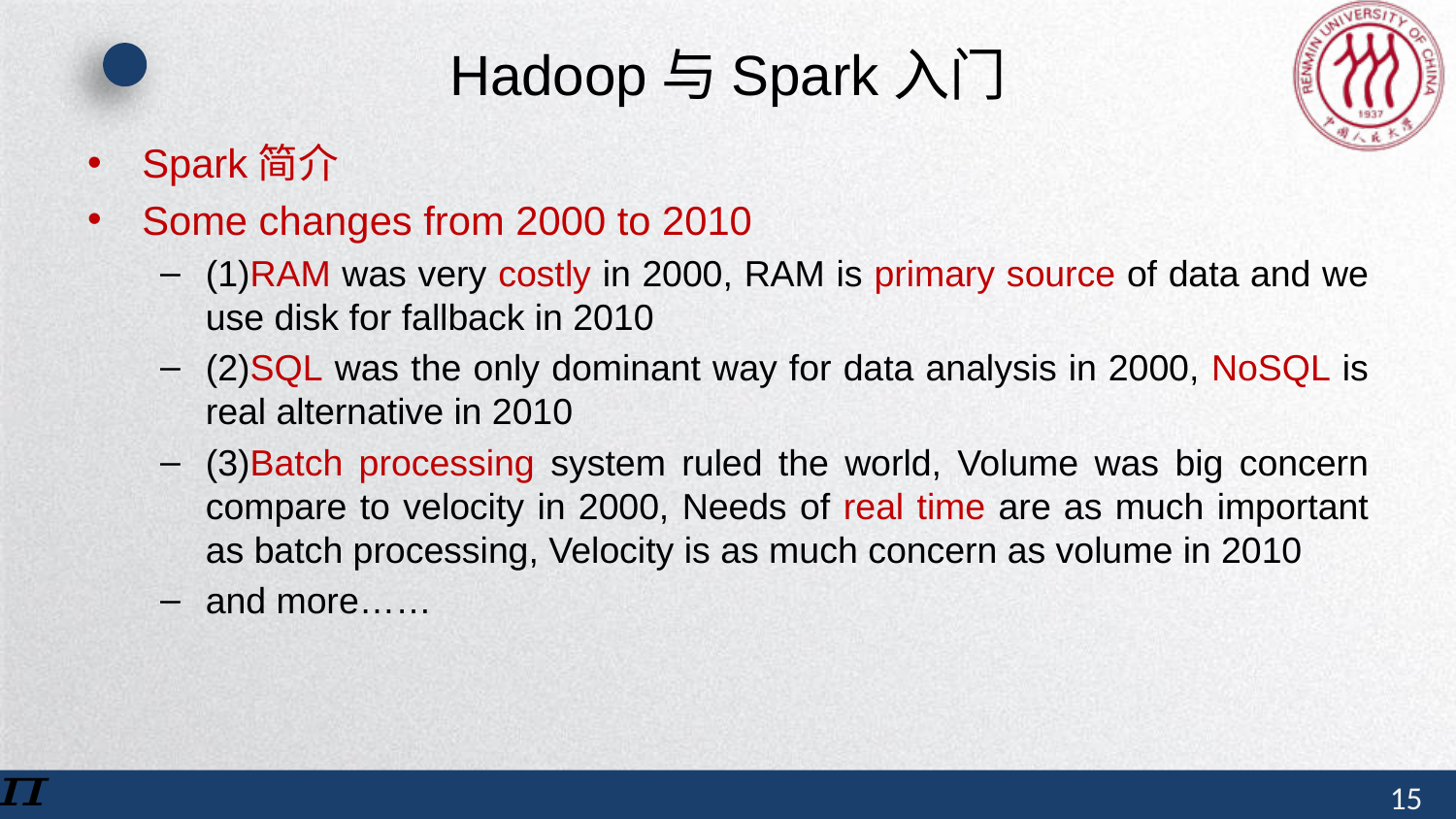

# Hadoop与Spark入门
Spark简介
Some changes from 2000 to 2010
(1)RAM was very costly in 2000, RAM is primary source of data and we use disk for fallback in 2010
(2)SQL was the only dominant way for data analysis in 2000, NoSQL is real alternative in 2010
(3)Batch processing system ruled the world, Volume was big concern compare to velocity in 2000, Needs of real time are as much important as batch processing, Velocity is as much concern as volume in 2010
and more……